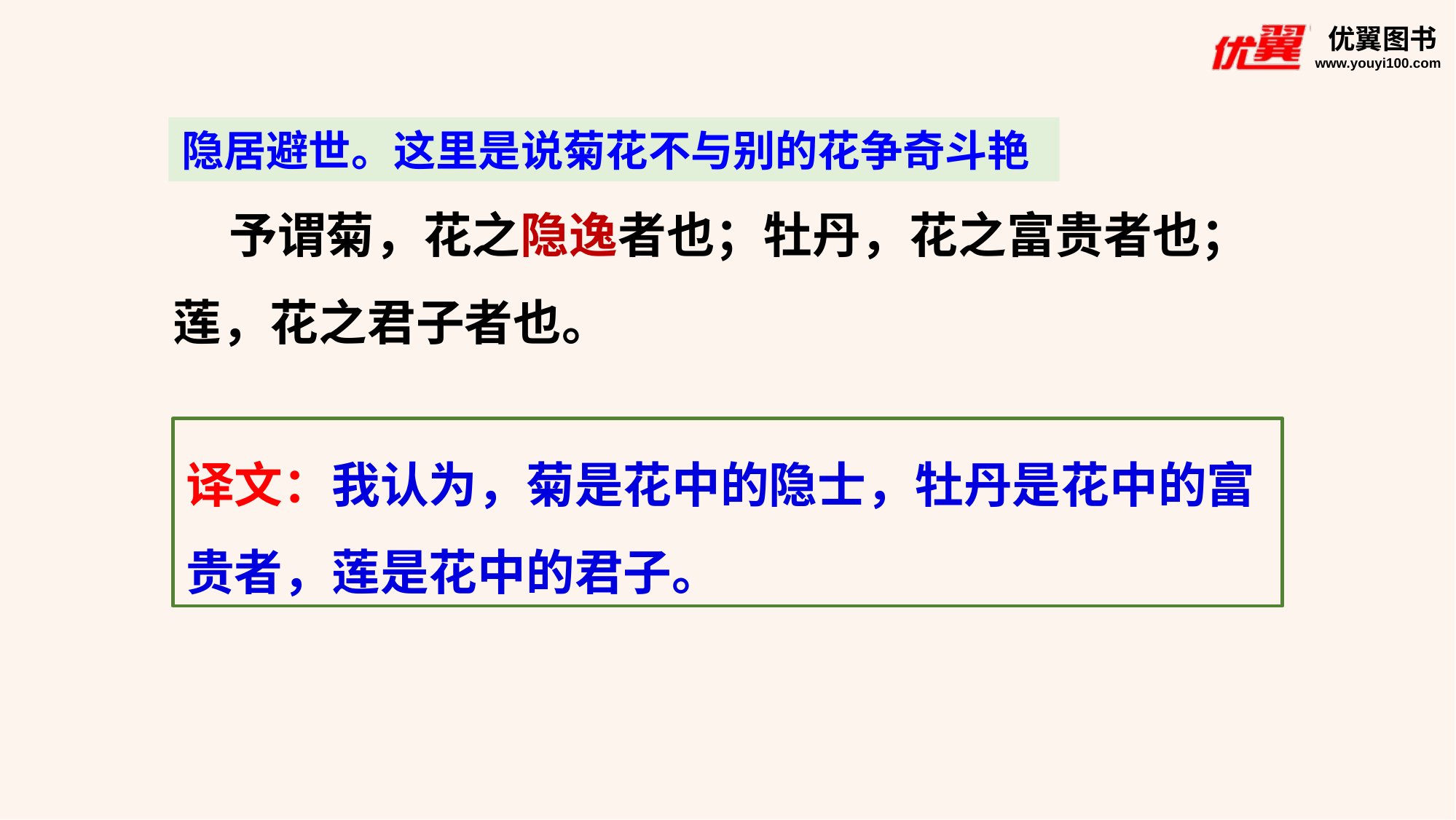

隐居避世。这里是说菊花不与别的花争奇斗艳
    予谓菊，花之隐逸者也；牡丹，花之富贵者也；莲，花之君子者也。
译文：我认为，菊是花中的隐士，牡丹是花中的富贵者，莲是花中的君子。